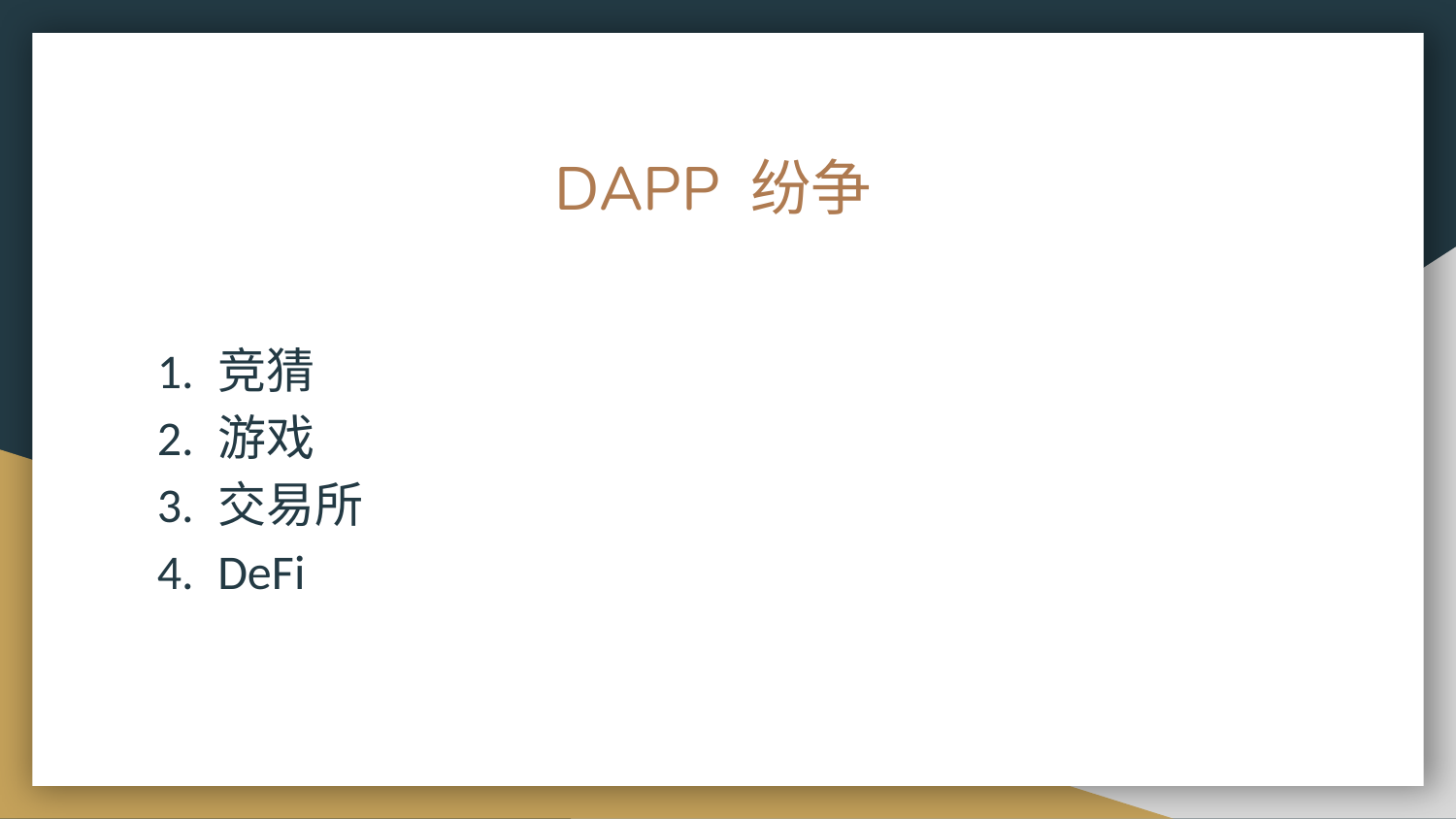

# DAPP 纷争
竞猜
游戏
交易所
DeFi